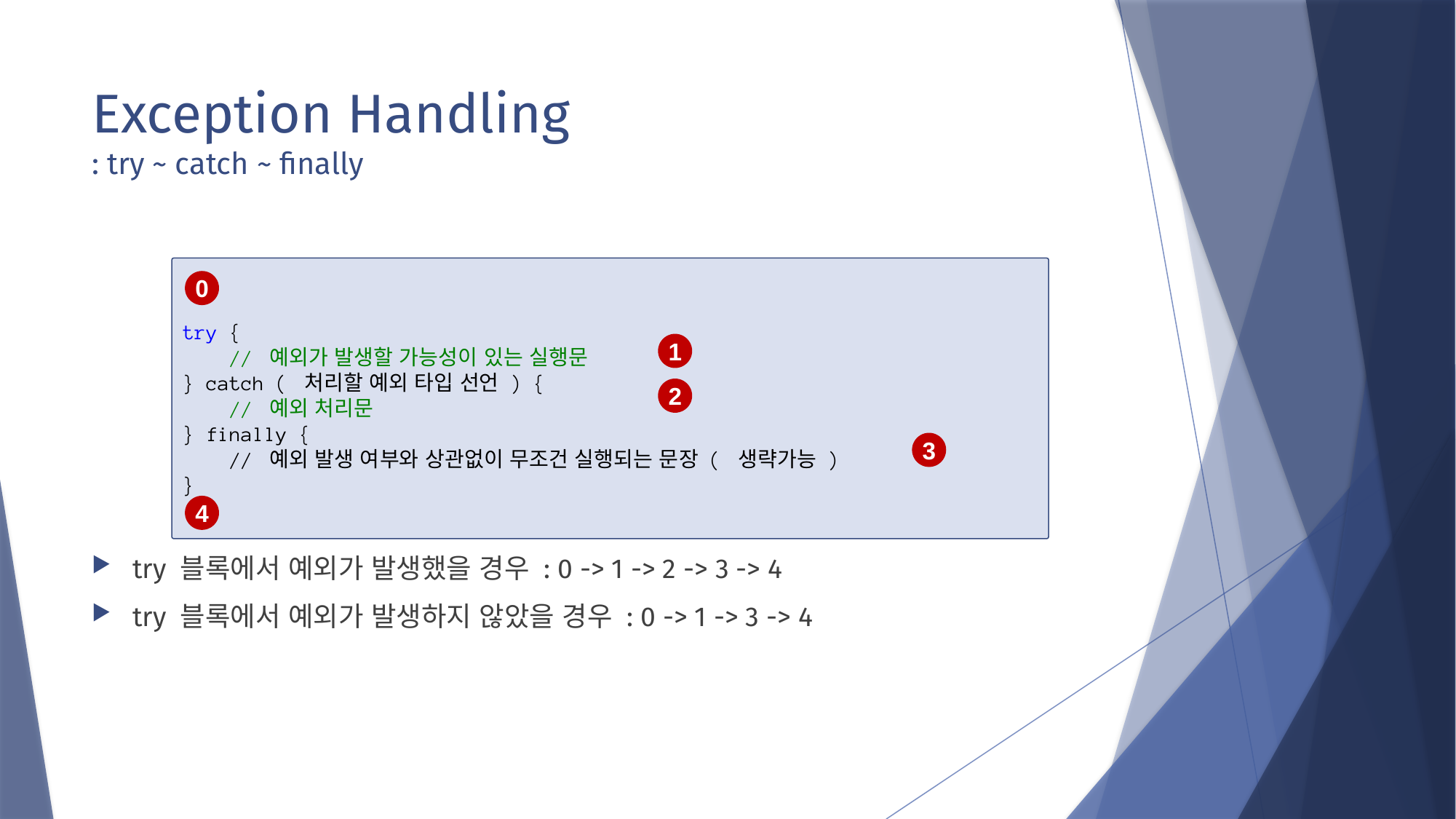

# Exception Handling : try ~ catch ~ finally
try {
    // 예외가 발생할 가능성이 있는 실행문
} catch ( 처리할 예외 타입 선언 ) {
    // 예외 처리문
} finally {
    // 예외 발생 여부와 상관없이 무조건 실행되는 문장 ( 생략가능 )
}
0
1
2
3
4

try 블록에서 예외가 발생했을 경우 : 0 -> 1 -> 2 -> 3 -> 4
try 블록에서 예외가 발생하지 않았을 경우 : 0 -> 1 -> 3 -> 4